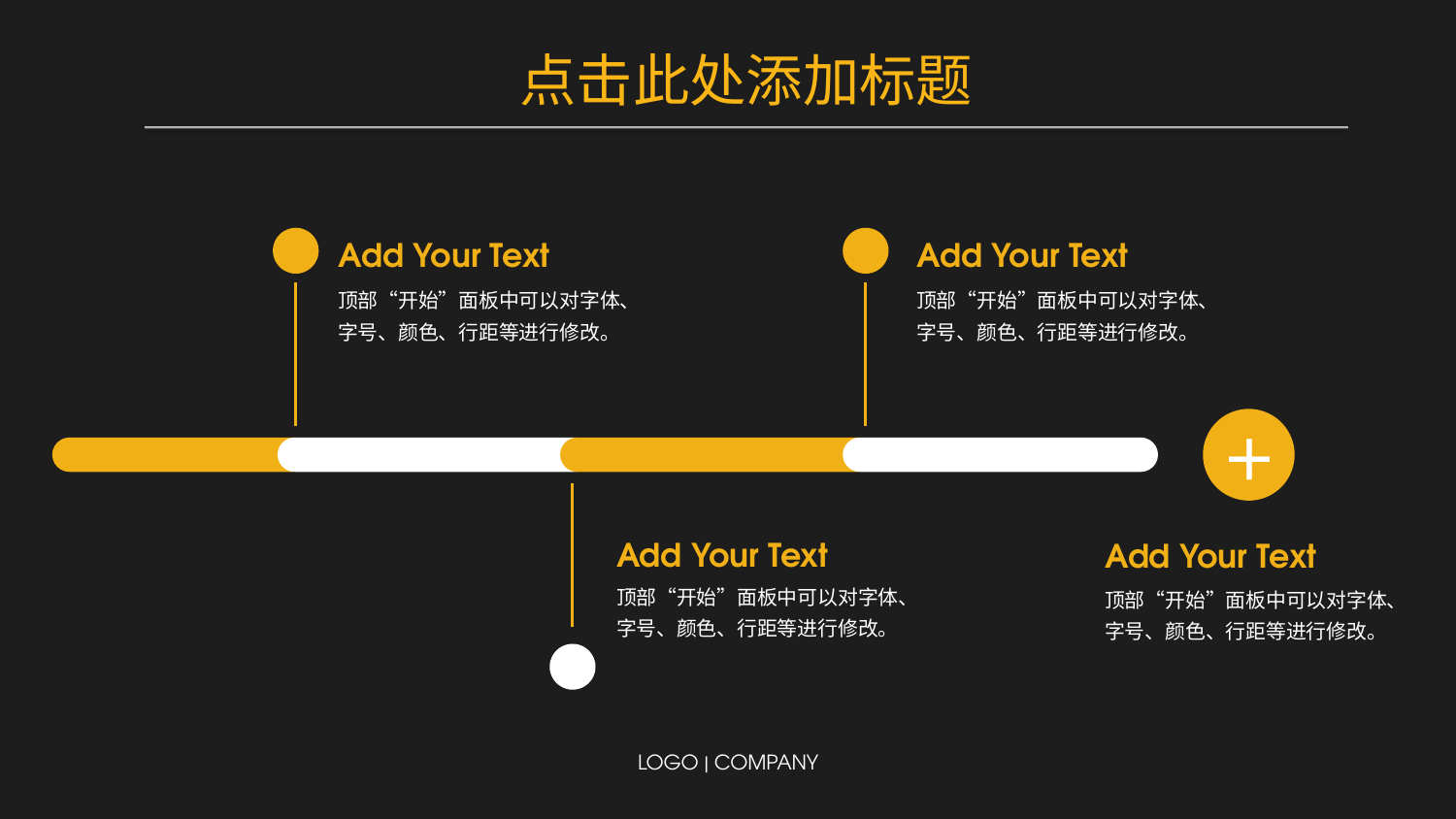

点击此处添加标题

Add Your Text

Add Your Text
顶部“开始”面板中可以对字体、字号、颜色、行距等进行修改。
顶部“开始”面板中可以对字体、字号、颜色、行距等进行修改。
+

Add Your Text
Add Your Text
顶部“开始”面板中可以对字体、字号、颜色、行距等进行修改。
顶部“开始”面板中可以对字体、字号、颜色、行距等进行修改。

LOGO | COMPANY